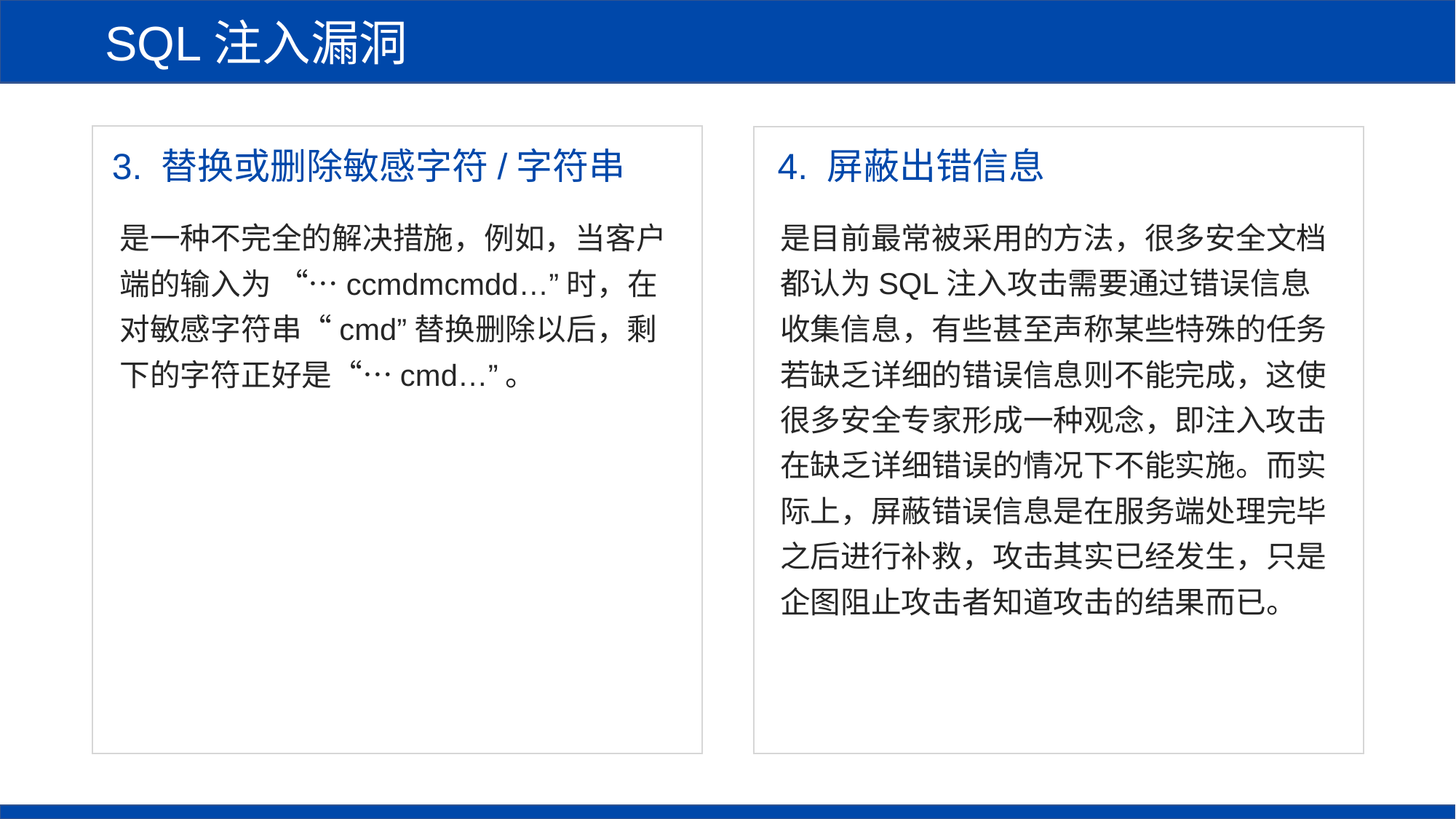

SQL注入漏洞

3. 替换或删除敏感字符/字符串
4. 屏蔽出错信息

是目前最常被采用的方法，很多安全文档都认为SQL注入攻击需要通过错误信息收集信息，有些甚至声称某些特殊的任务若缺乏详细的错误信息则不能完成，这使很多安全专家形成一种观念，即注入攻击在缺乏详细错误的情况下不能实施。而实际上，屏蔽错误信息是在服务端处理完毕之后进行补救，攻击其实已经发生，只是企图阻止攻击者知道攻击的结果而已。
是一种不完全的解决措施，例如，当客户端的输入为 “…ccmdmcmdd…”时，在对敏感字符串“cmd”替换删除以后，剩下的字符正好是“…cmd…”。